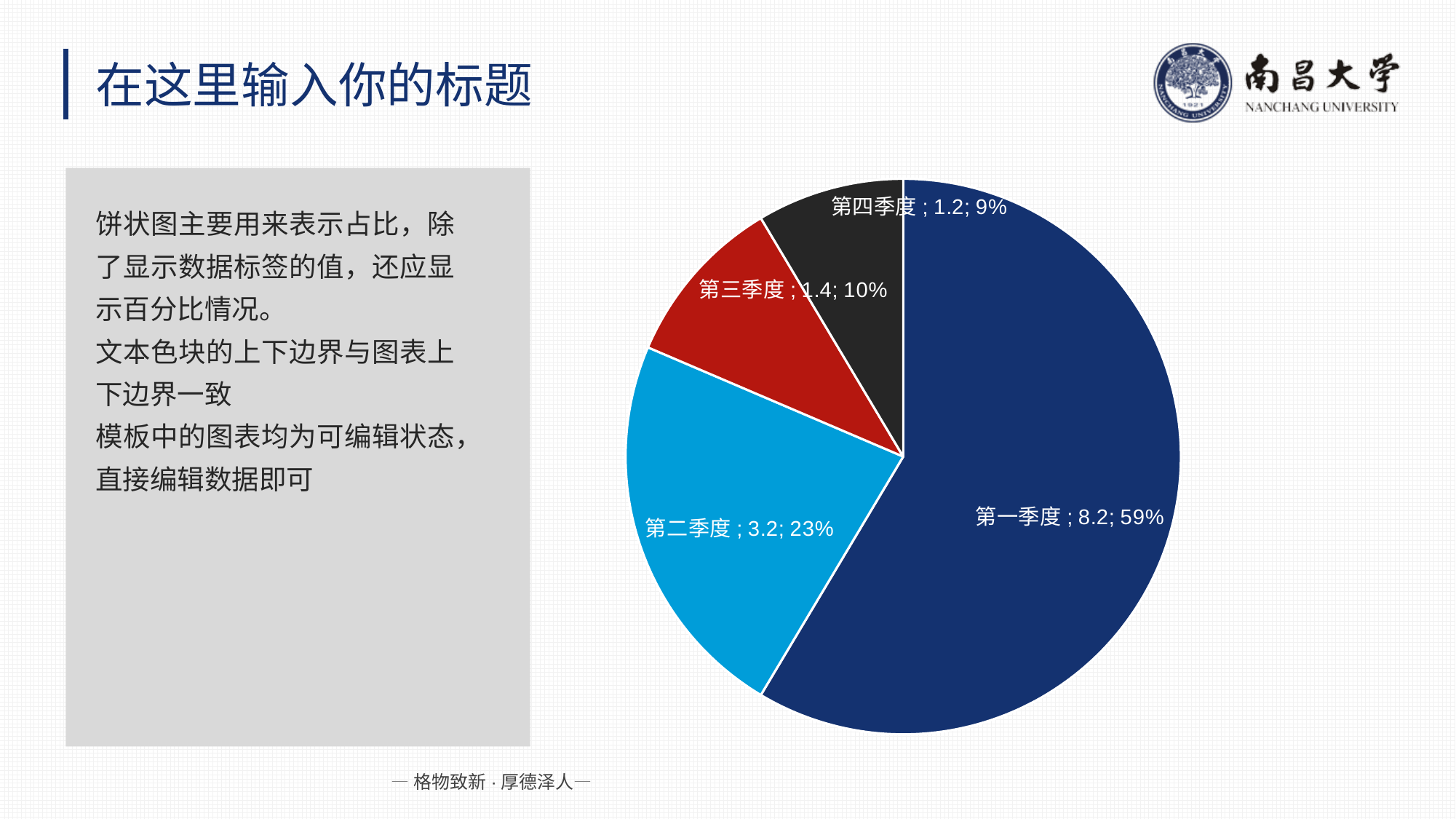

在这里输入你的标题

### Chart

| Category | 销售额 |
|---|---|
| 第一季度 | 8.2 |
| 第二季度 | 3.2 |
| 第三季度 | 1.4 |
| 第四季度 | 1.2 |
饼状图主要用来表示占比，除了显示数据标签的值，还应显示百分比情况。
文本色块的上下边界与图表上下边界一致
模板中的图表均为可编辑状态，直接编辑数据即可